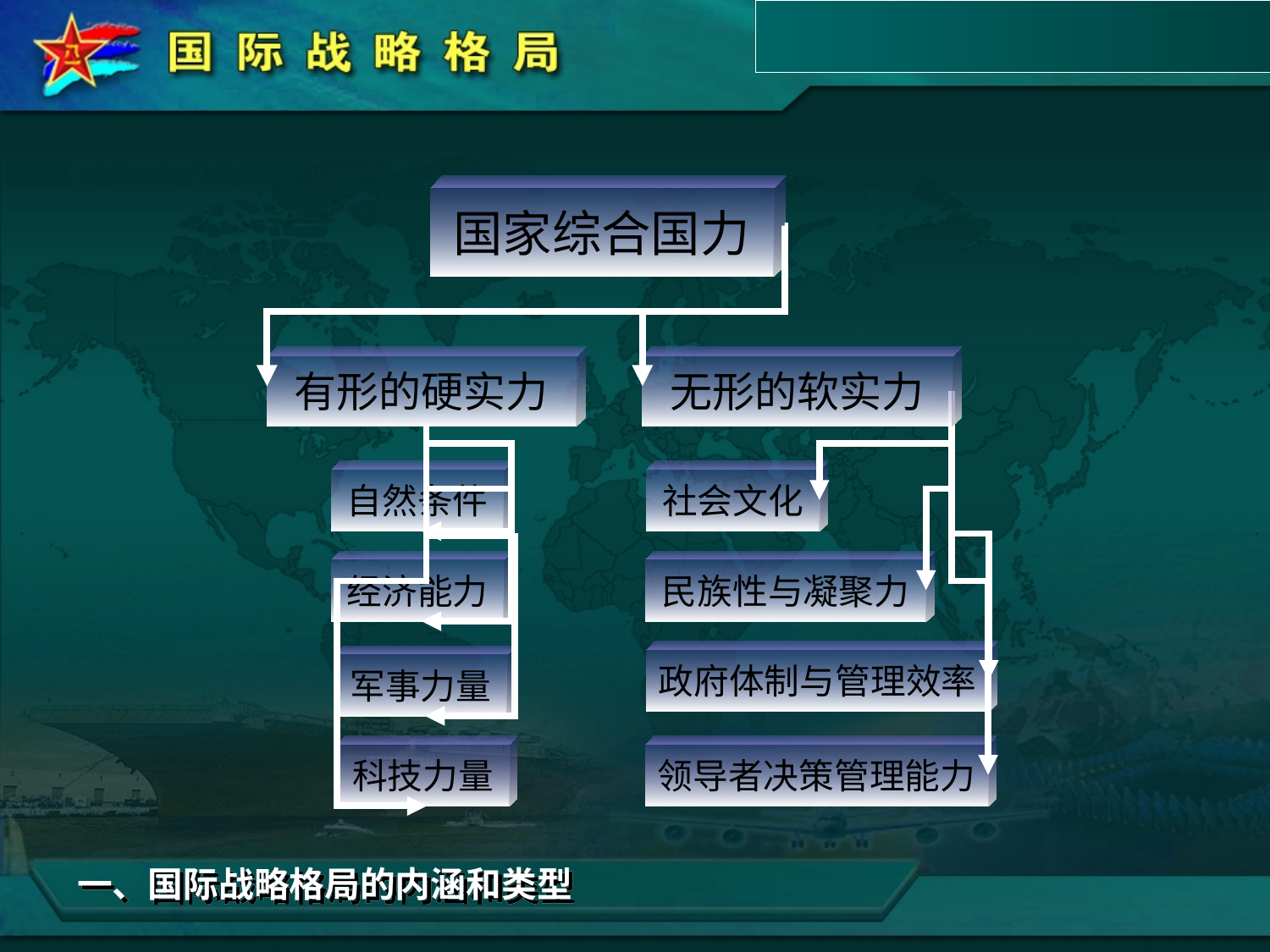

国家综合国力
有形的硬实力
无形的软实力
自然条件
社会文化
经济能力
民族性与凝聚力
政府体制与管理效率
军事力量
科技力量
领导者决策管理能力
一、国际战略格局的内涵和类型